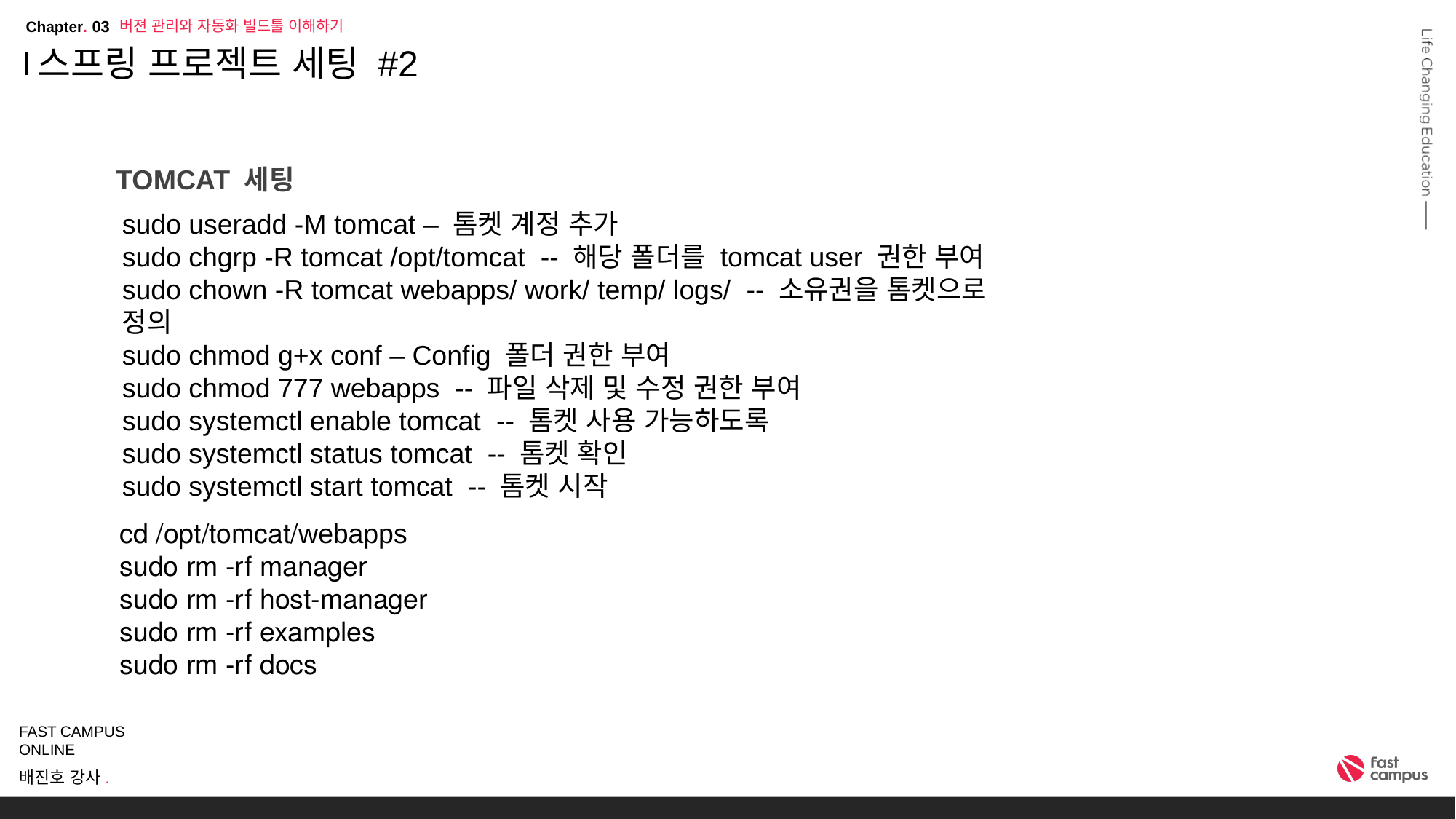

버젼 관리와 자동화 빌드툴 이해하기
03
# 스프링 프로젝트 세팅 #2
Tomcat 세팅
sudo useradd -M tomcat – 톰켓 계정 추가
sudo chgrp -R tomcat /opt/tomcat  -- 해당 폴더를 tomcat user 권한 부여
sudo chown -R tomcat webapps/ work/ temp/ logs/  -- 소유권을 톰켓으로 정의
sudo chmod g+x conf – Config 폴더 권한 부여
sudo chmod 777 webapps  -- 파일 삭제 및 수정 권한 부여
sudo systemctl enable tomcat  -- 톰켓 사용 가능하도록
sudo systemctl status tomcat  -- 톰켓 확인
sudo systemctl start tomcat  -- 톰켓 시작

cd /opt/tomcat/webapps
sudo rm -rf manager
sudo rm -rf host-manager
sudo rm -rf examples
sudo rm -rf docs